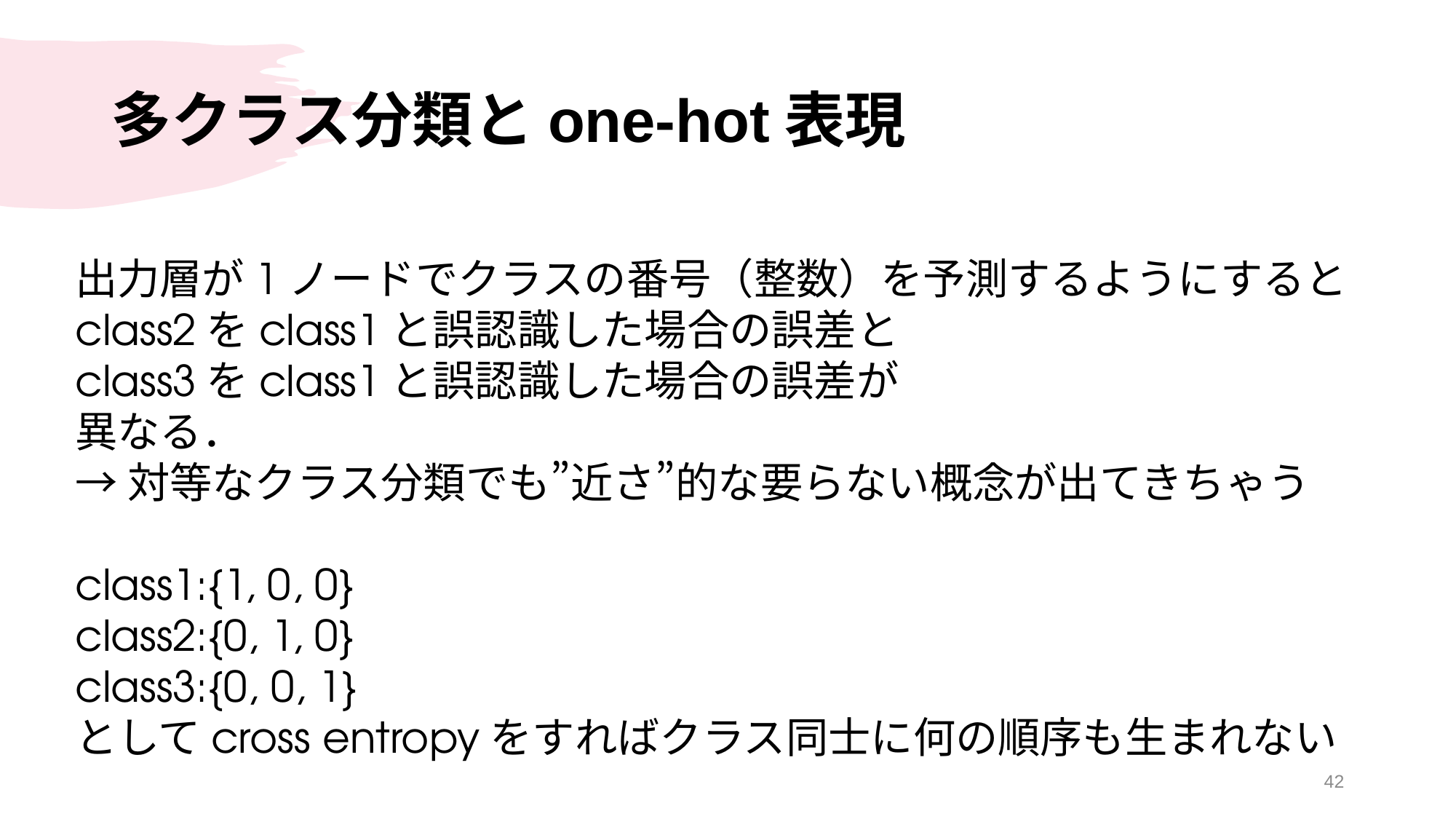

# 多クラス分類とone-hot表現
出力層が1ノードでクラスの番号（整数）を予測するようにすると
class2をclass1と誤認識した場合の誤差と
class3をclass1と誤認識した場合の誤差が
異なる．
→対等なクラス分類でも”近さ”的な要らない概念が出てきちゃう

class1:{1, 0, 0}
class2:{0, 1, 0}
class3:{0, 0, 1}
としてcross entropyをすればクラス同士に何の順序も生まれない
42